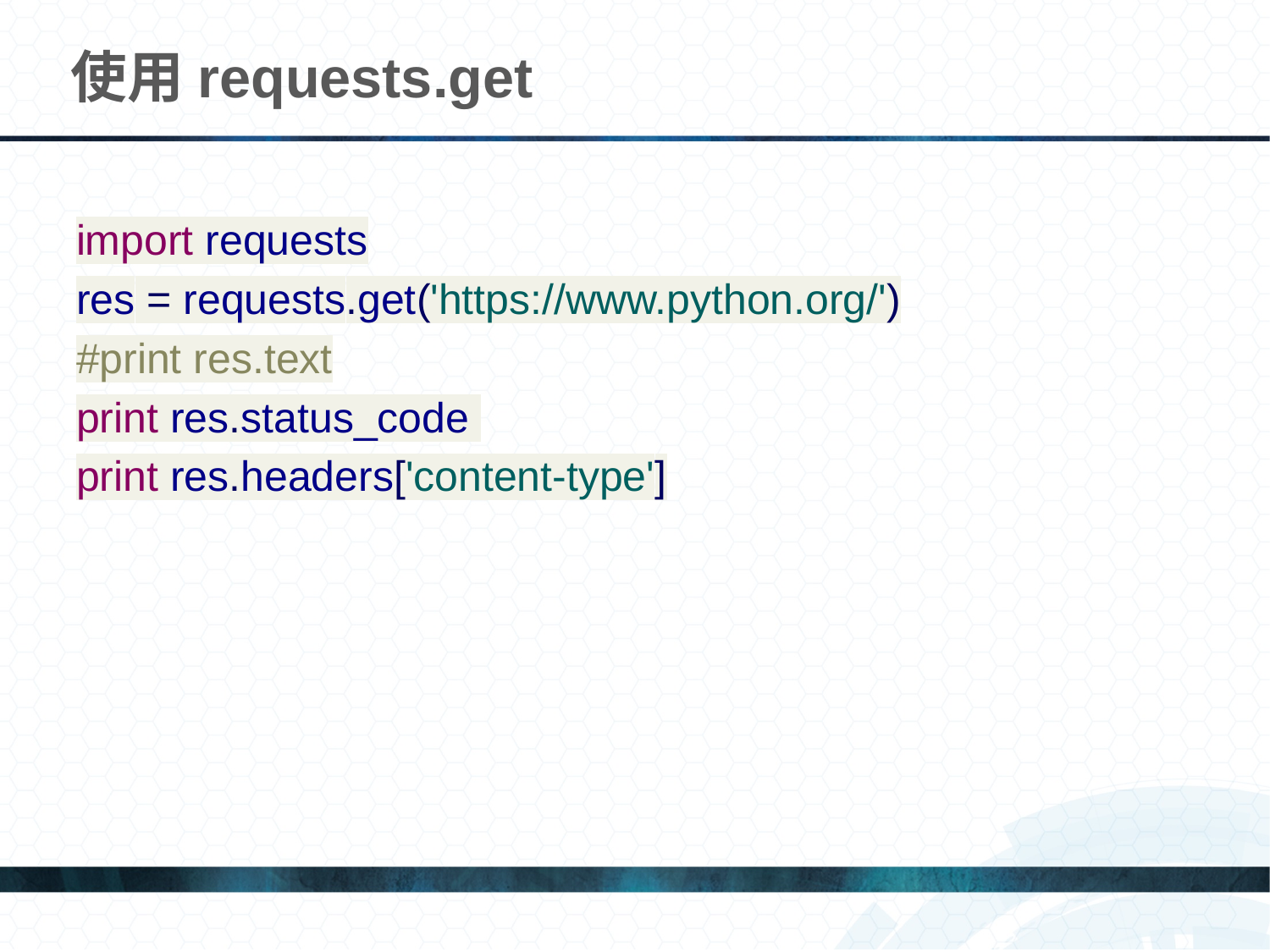

# 使用requests.get
import requests
res = requests.get('https://www.python.org/')
#print res.text
print res.status_code
print res.headers['content-type']